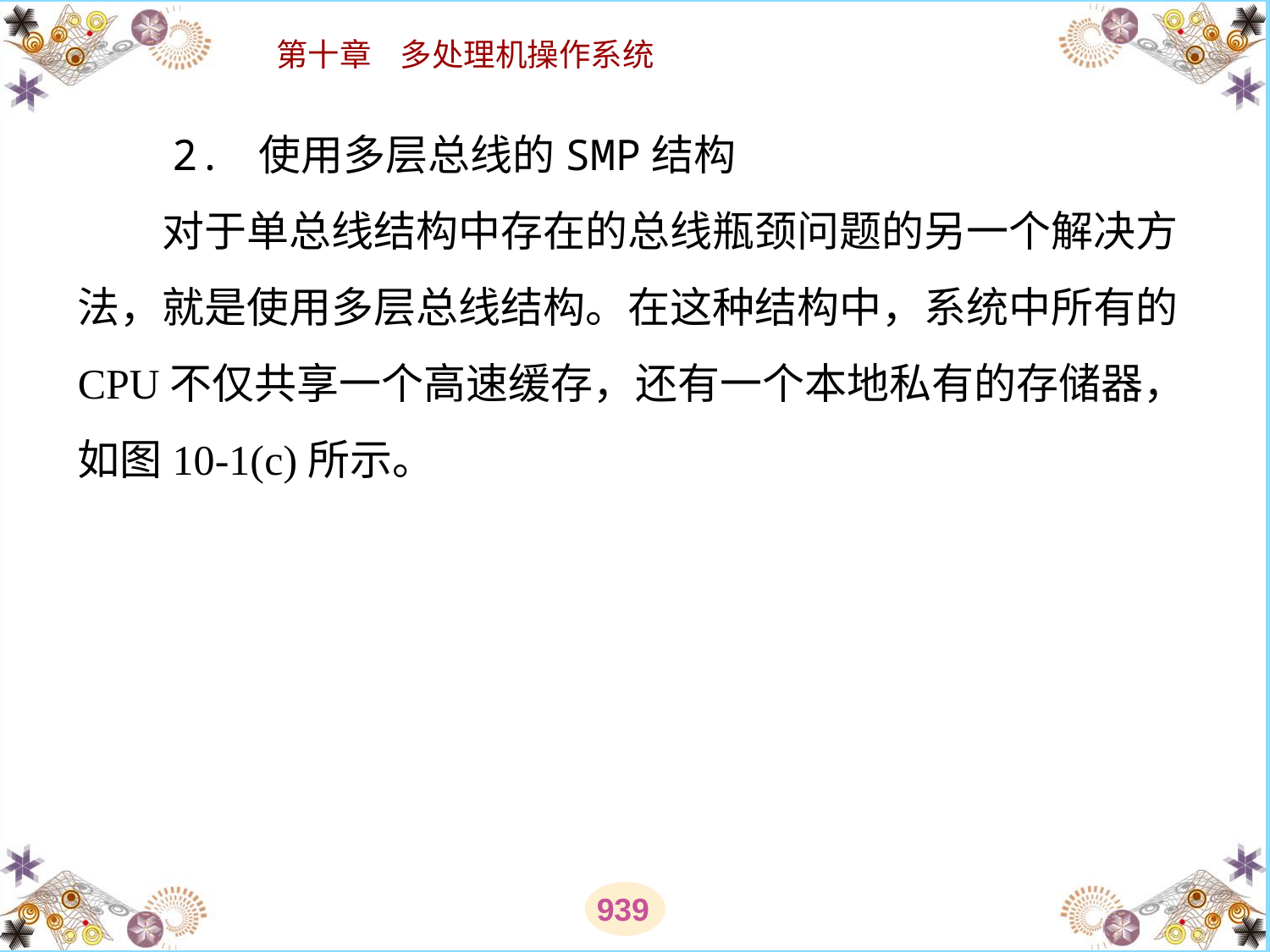

# 2. 使用多层总线的SMP结构 　　对于单总线结构中存在的总线瓶颈问题的另一个解决方法，就是使用多层总线结构。在这种结构中，系统中所有的CPU不仅共享一个高速缓存，还有一个本地私有的存储器，如图10-1(c)所示。